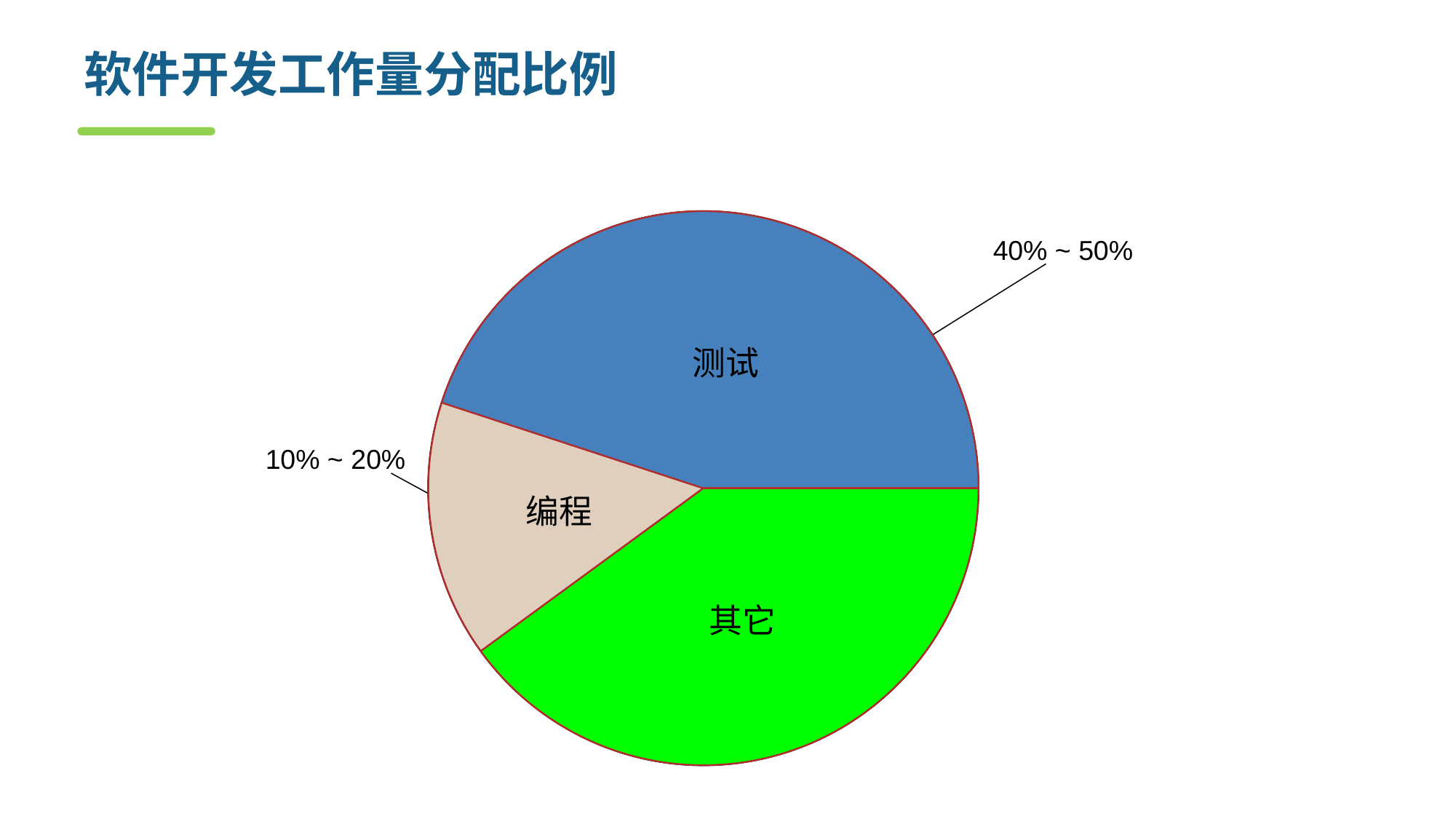

# 软件开发工作量分配比例

测试

编程
其它
40% ~ 50%

10% ~ 20%

40